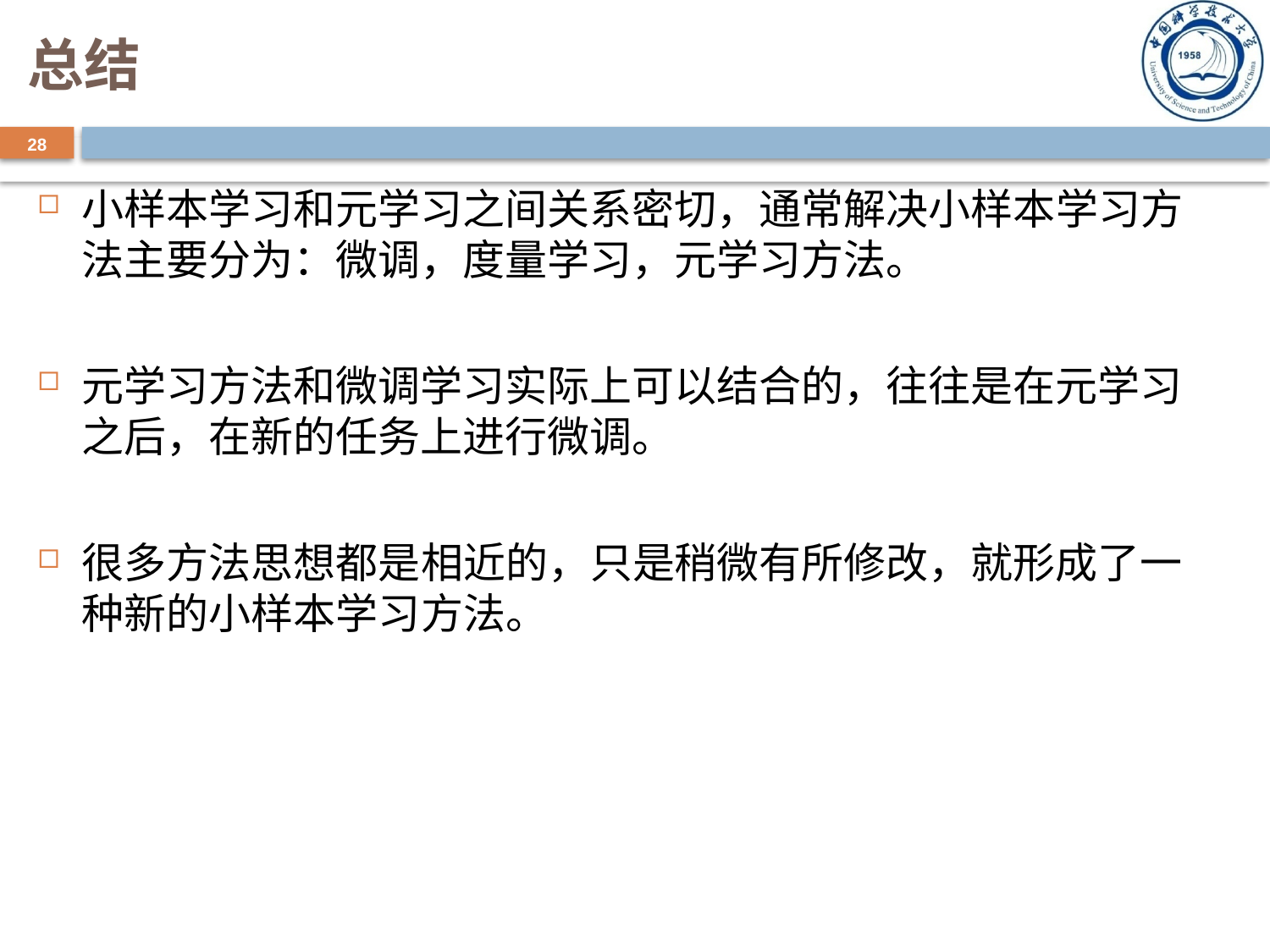

# 总结
28
小样本学习和元学习之间关系密切，通常解决小样本学习方法主要分为：微调，度量学习，元学习方法。

元学习方法和微调学习实际上可以结合的，往往是在元学习之后，在新的任务上进行微调。

很多方法思想都是相近的，只是稍微有所修改，就形成了一种新的小样本学习方法。